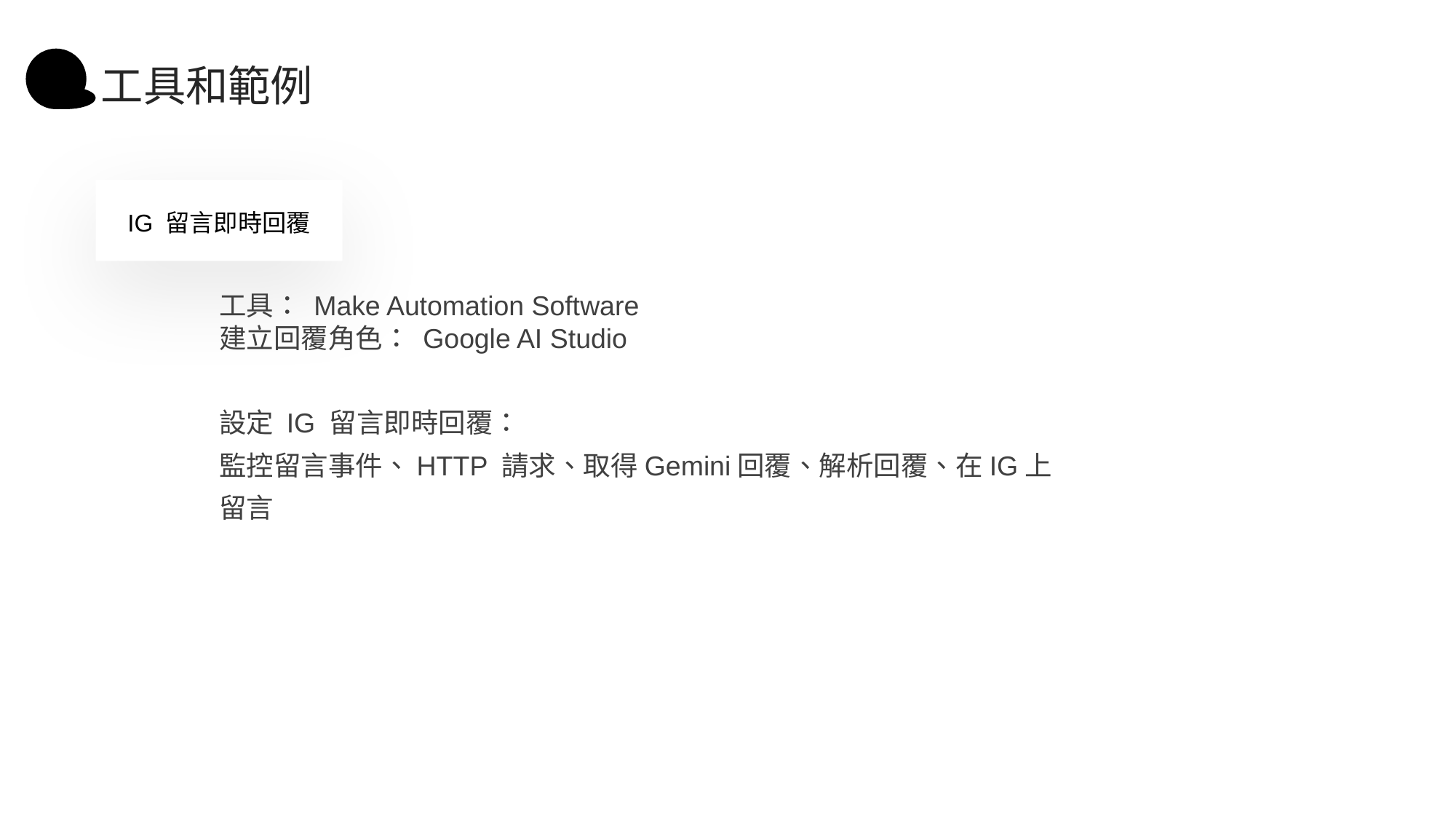

工具和範例
IG 留言即時回覆
工具： Make Automation Software
建立回覆角色： Google AI Studio

設定 IG 留言即時回覆：
監控留言事件、HTTP 請求、取得Gemini回覆、解析回覆、在IG上留言